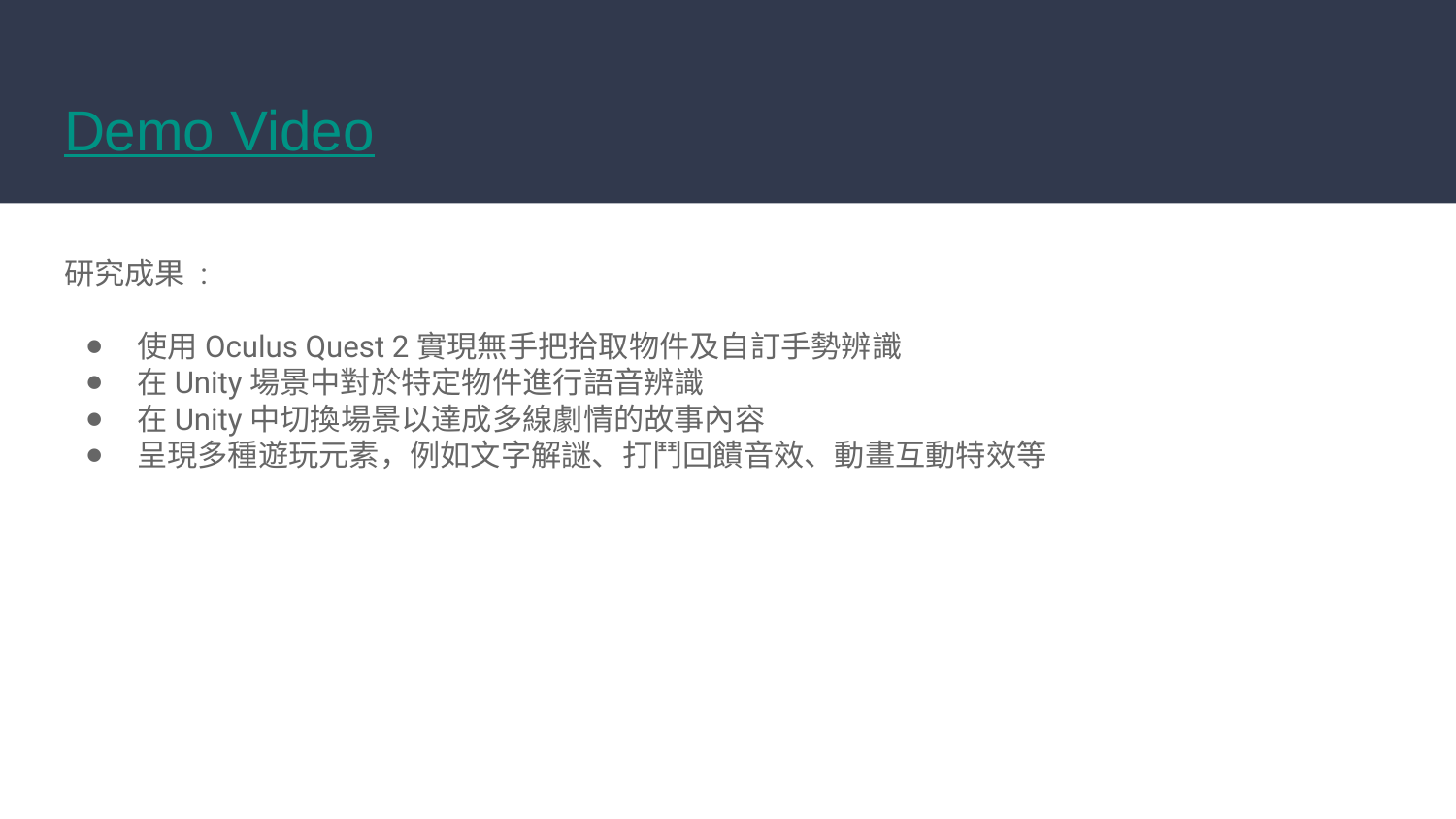

# Demo Video

研究成果 :

使用Oculus Quest 2實現無手把拾取物件及自訂手勢辨識
在Unity場景中對於特定物件進行語音辨識
在Unity中切換場景以達成多線劇情的故事內容
呈現多種遊玩元素，例如文字解謎、打鬥回饋音效、動畫互動特效等